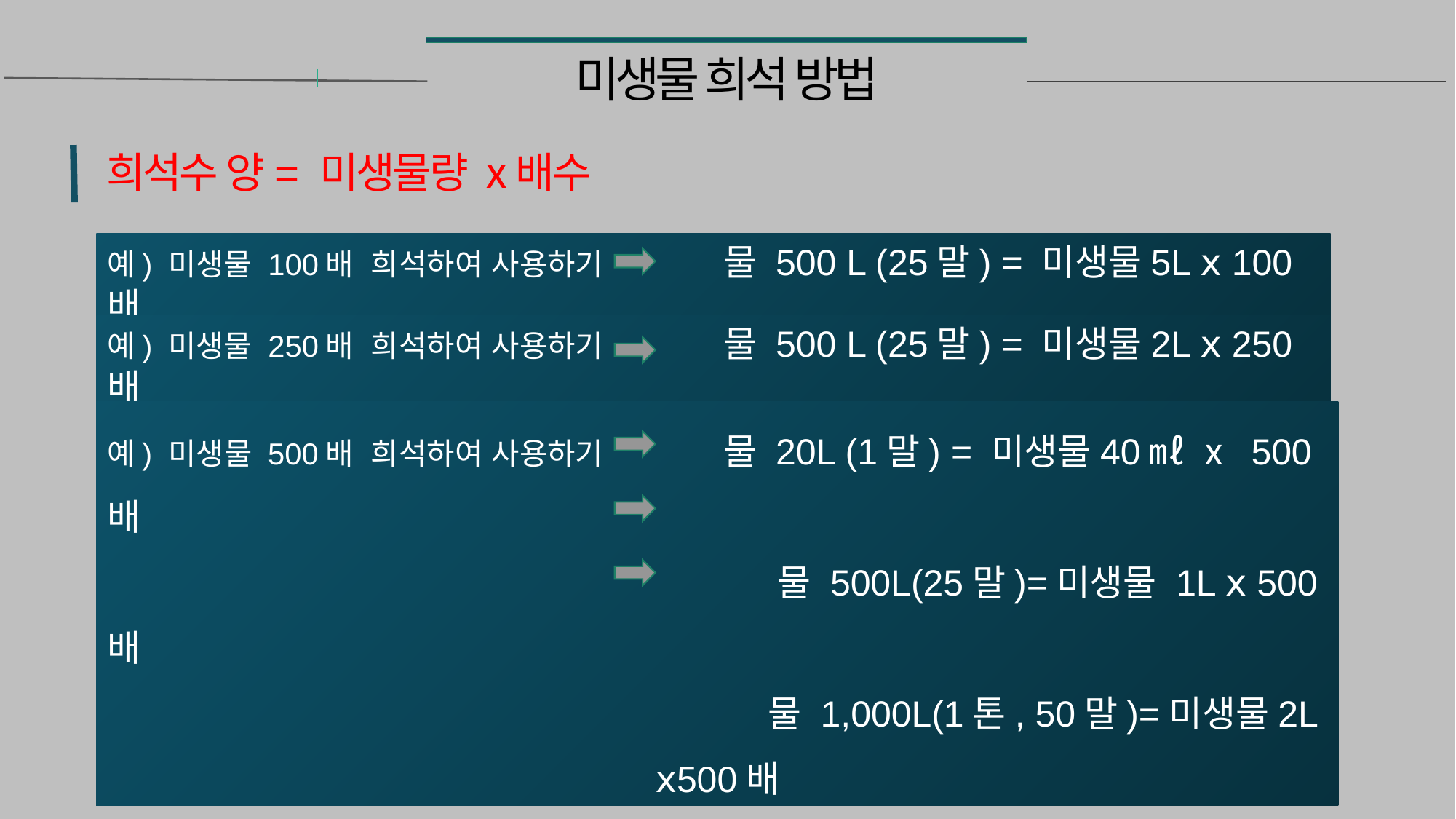

# 미생물 희석 방법
 희석수 양= 미생물량 ⅹ배수
예) 미생물 100배  희석하여 사용하기              물 500 L (25말) = 미생물5L ⅹ 100배

예) 미생물 250배  희석하여 사용하기              물 500 L (25말) = 미생물2L ⅹ 250배

예) 미생물 500배  희석하여 사용하기              물 20L (1말) = 미생물40㎖ ⅹ 500배
                                                                 물 500L(25말)=미생물 1L ⅹ 500배
                                                               물 1,000L(1톤, 50말)=미생물2L ⅹ500배